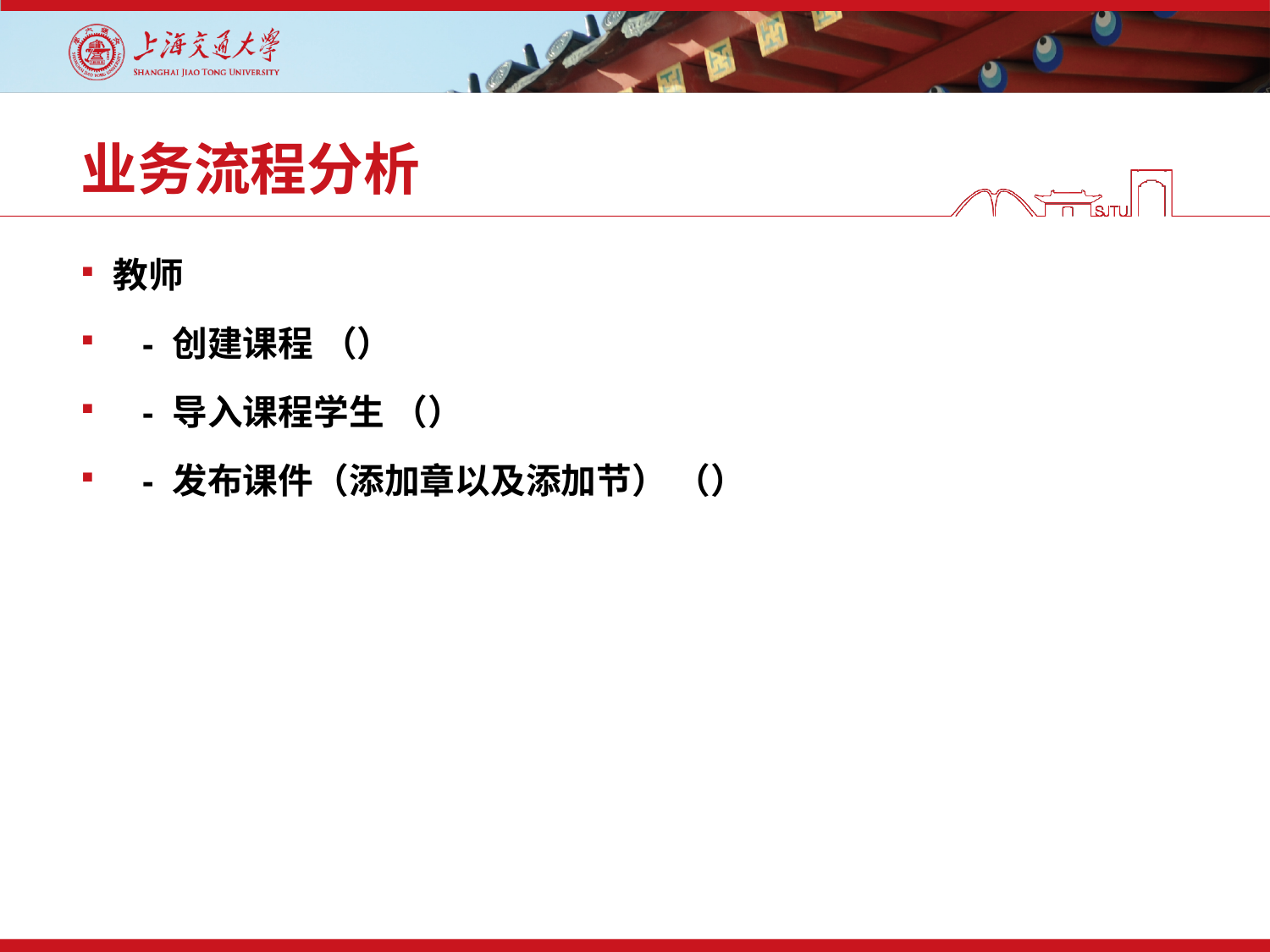

# 业务流程分析
教师
   - 创建课程 （）
   - 导入课程学生 （）
   - 发布课件（添加章以及添加节） （）